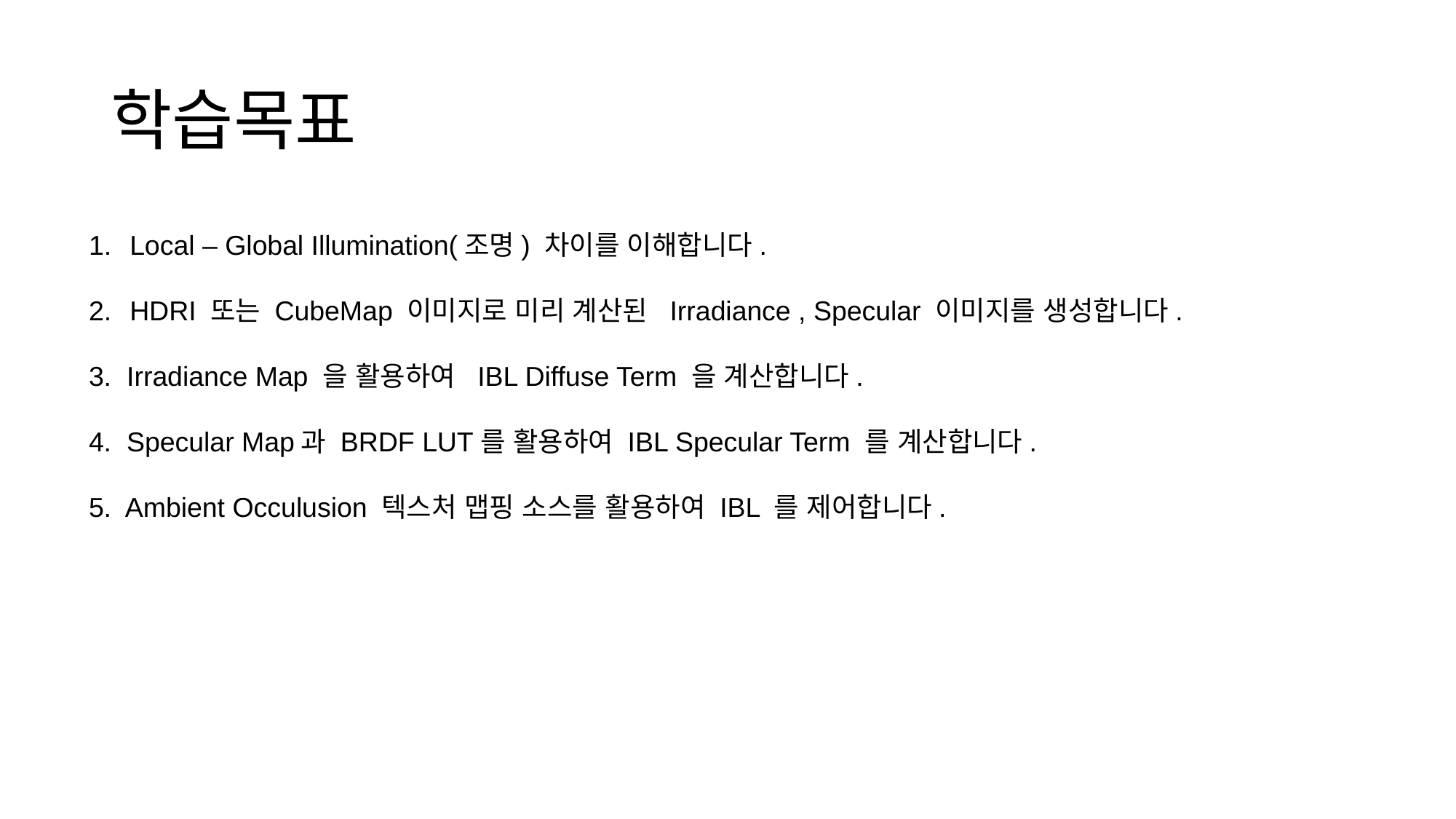

# 학습목표
Local – Global Illumination(조명) 차이를 이해합니다.

HDRI 또는 CubeMap 이미지로 미리 계산된  Irradiance , Specular 이미지를 생성합니다.

3.  Irradiance Map 을 활용하여  IBL Diffuse Term 을 계산합니다.

4.  Specular Map과 BRDF LUT를 활용하여 IBL Specular Term 를 계산합니다.

5.  Ambient Occulusion 텍스처 맵핑 소스를 활용하여 IBL 를 제어합니다.